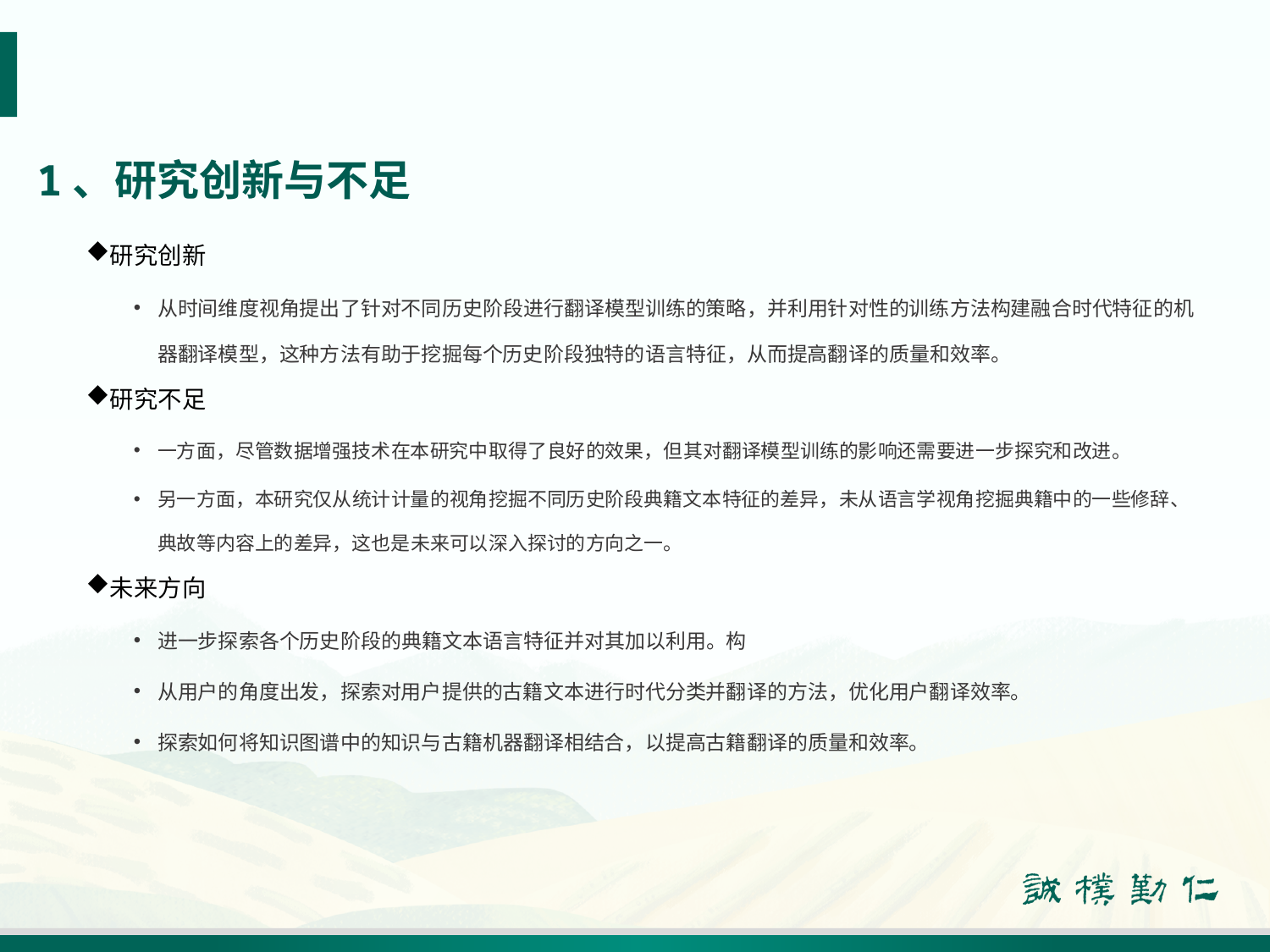

# 1、研究创新与不足
研究创新
从时间维度视角提出了针对不同历史阶段进行翻译模型训练的策略，并利用针对性的训练方法构建融合时代特征的机器翻译模型，这种方法有助于挖掘每个历史阶段独特的语言特征，从而提高翻译的质量和效率。
研究不足
一方面，尽管数据增强技术在本研究中取得了良好的效果，但其对翻译模型训练的影响还需要进一步探究和改进。
另一方面，本研究仅从统计计量的视角挖掘不同历史阶段典籍文本特征的差异，未从语言学视角挖掘典籍中的一些修辞、典故等内容上的差异，这也是未来可以深入探讨的方向之一。
未来方向
进一步探索各个历史阶段的典籍文本语言特征并对其加以利用。构
从用户的角度出发，探索对用户提供的古籍文本进行时代分类并翻译的方法，优化用户翻译效率。
探索如何将知识图谱中的知识与古籍机器翻译相结合，以提高古籍翻译的质量和效率。